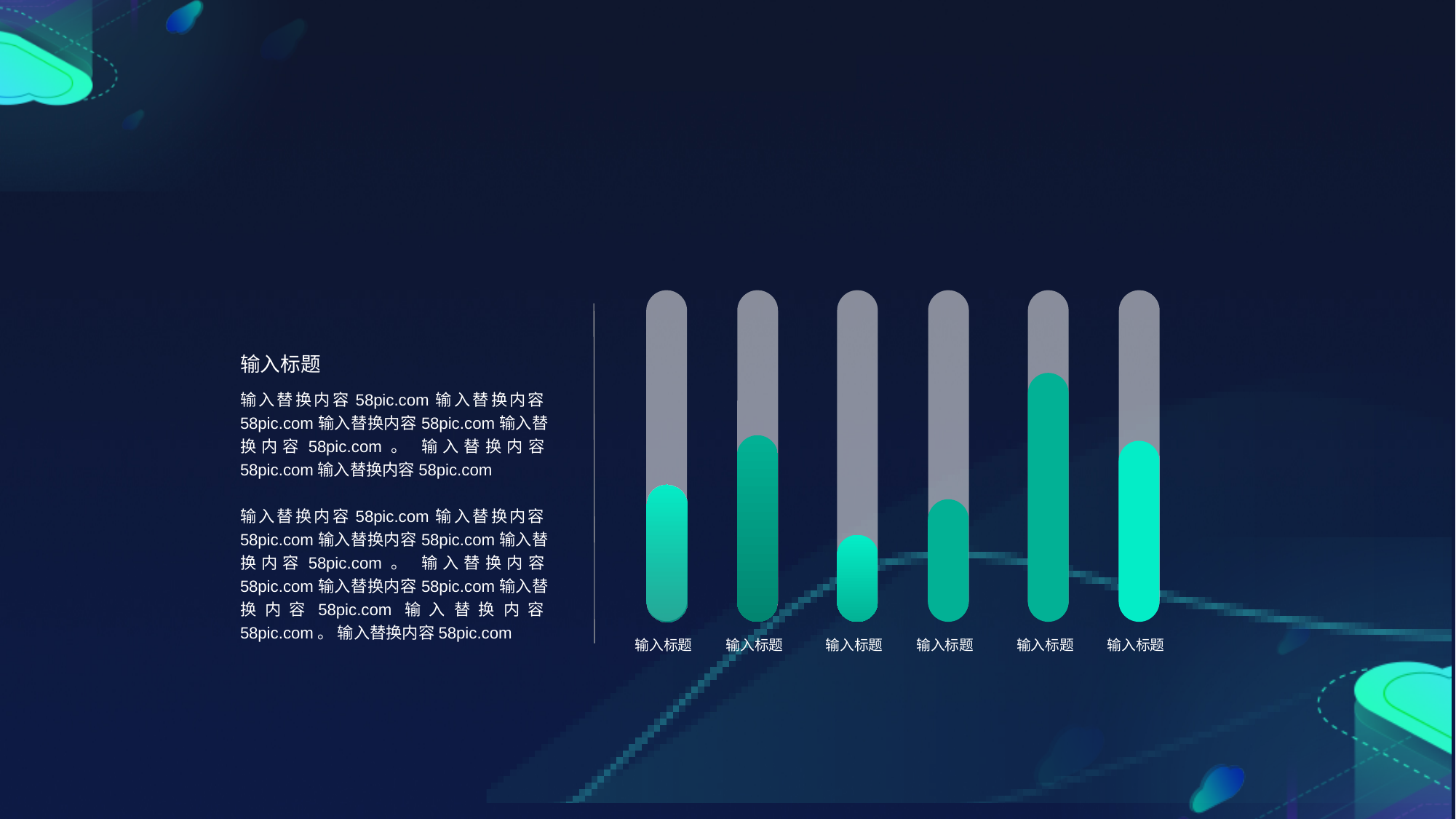

输入标题

输入替换内容58pic.com输入替换内容58pic.com输入替换内容58pic.com输入替换内容58pic.com。 输入替换内容58pic.com输入替换内容58pic.com

输入替换内容58pic.com输入替换内容58pic.com输入替换内容58pic.com输入替换内容58pic.com。 输入替换内容58pic.com输入替换内容58pic.com输入替换内容58pic.com输入替换内容58pic.com。 输入替换内容58pic.com

输入标题
输入标题
输入标题
输入标题
输入标题
输入标题